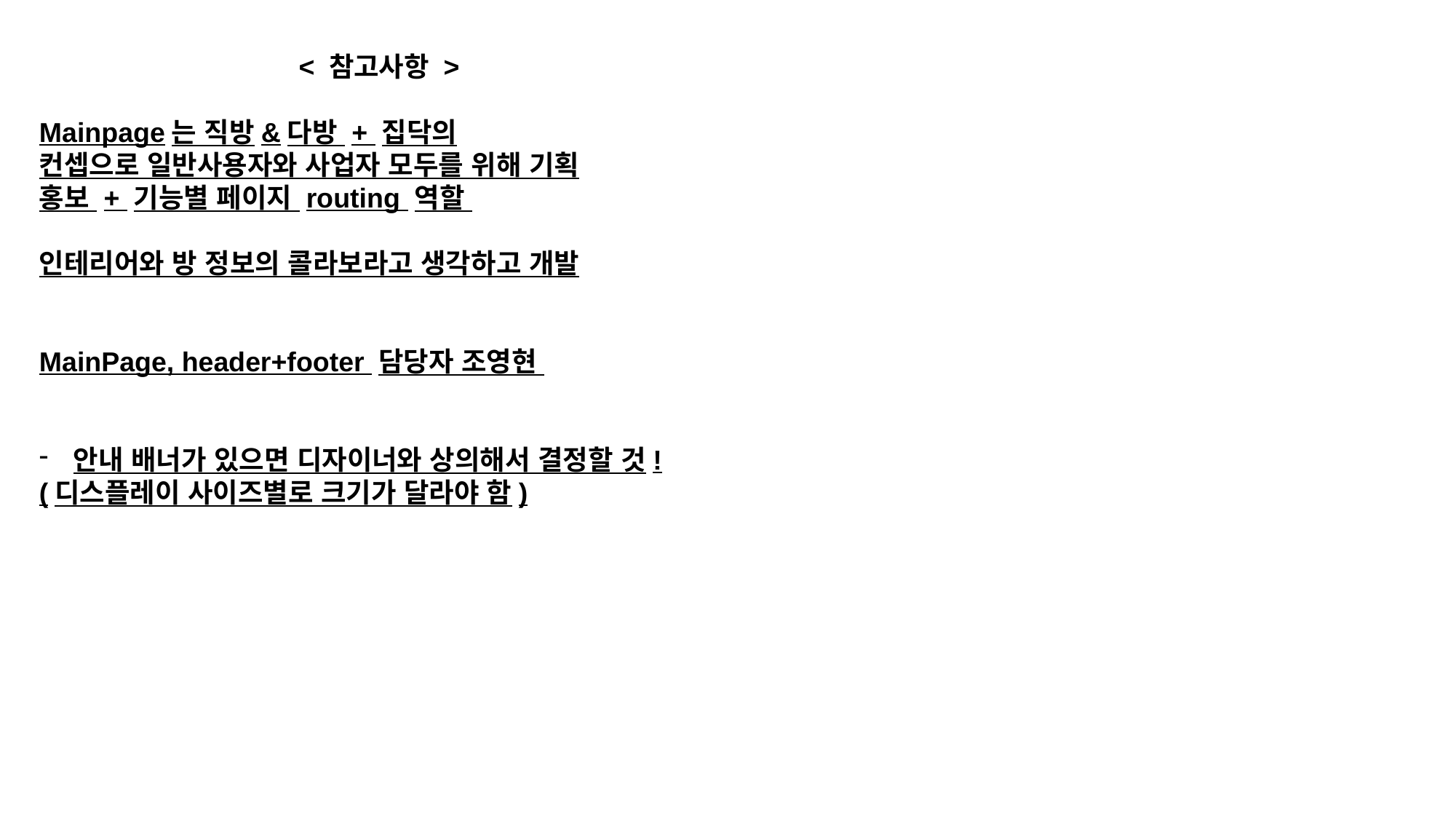

< 참고사항 >

Mainpage는 직방&다방 + 집닥의
컨셉으로 일반사용자와 사업자 모두를 위해 기획
홍보 + 기능별 페이지 routing 역할

인테리어와 방 정보의 콜라보라고 생각하고 개발

MainPage, header+footer 담당자 조영현

안내 배너가 있으면 디자이너와 상의해서 결정할 것!
(디스플레이 사이즈별로 크기가 달라야 함)